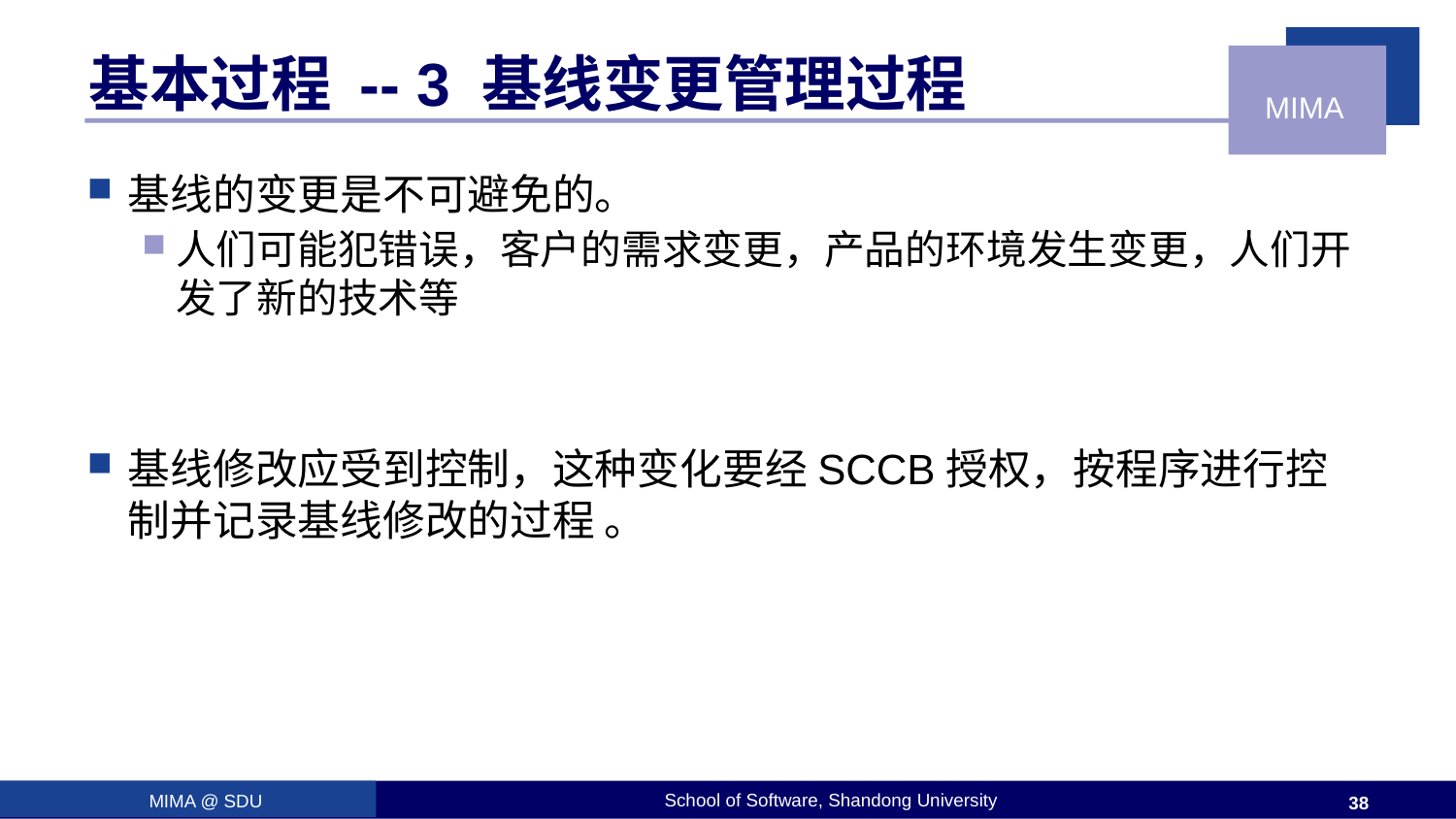

# 基本过程 -- 3 基线变更管理过程
基线的变更是不可避免的。
人们可能犯错误，客户的需求变更，产品的环境发生变更，人们开发了新的技术等

基线修改应受到控制，这种变化要经SCCB授权，按程序进行控制并记录基线修改的过程 。